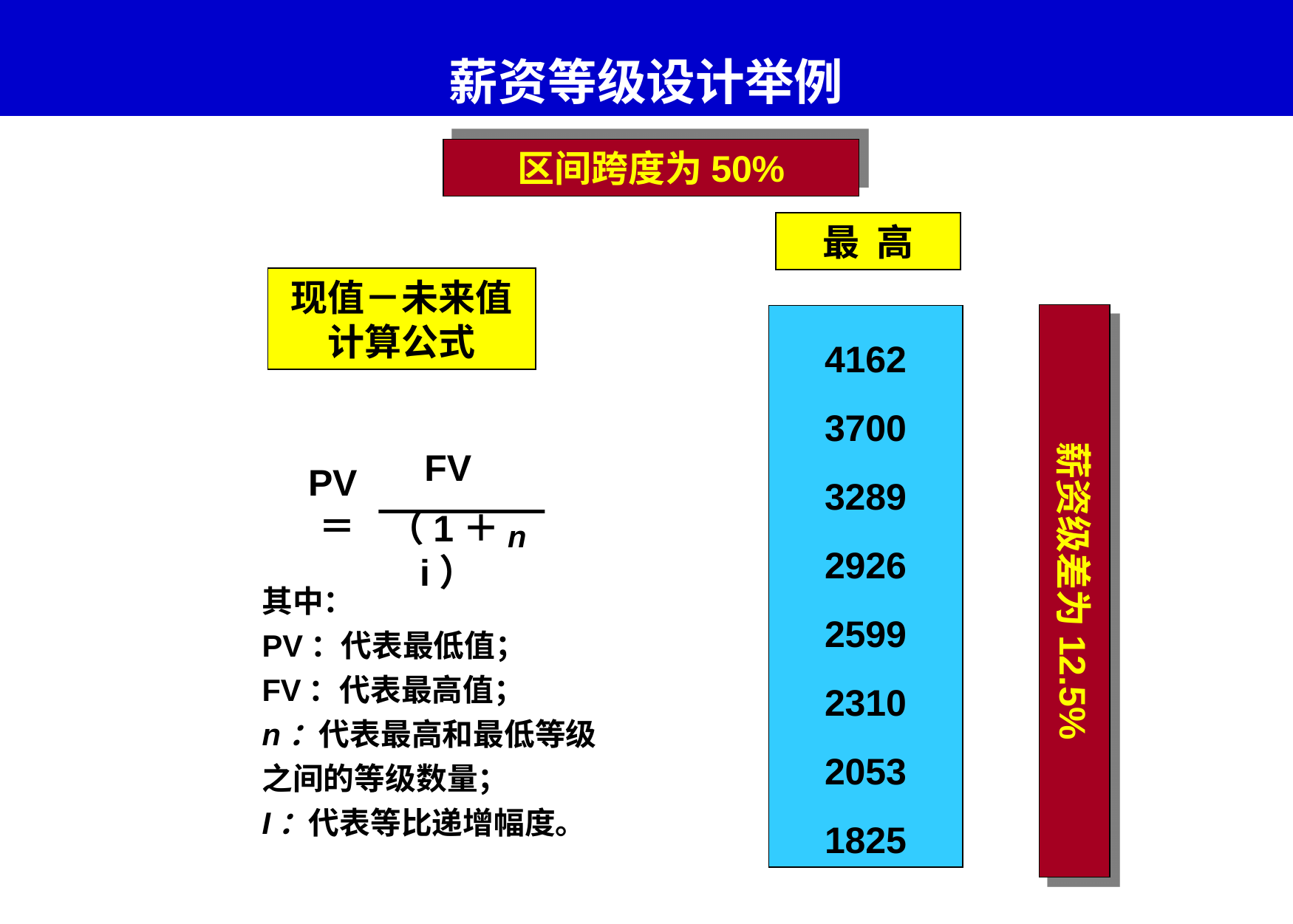

# 薪资等级设计举例
区间跨度为50%
最  高
现值－未来值计算公式
4162
3700
3289
2926
2599
2310
2053
1825
薪资级差为12.5%
FV
PV＝
n

（1＋i）
其中：
PV：代表最低值；
FV：代表最高值；
n：代表最高和最低等级之间的等级数量；
I：代表等比递增幅度。